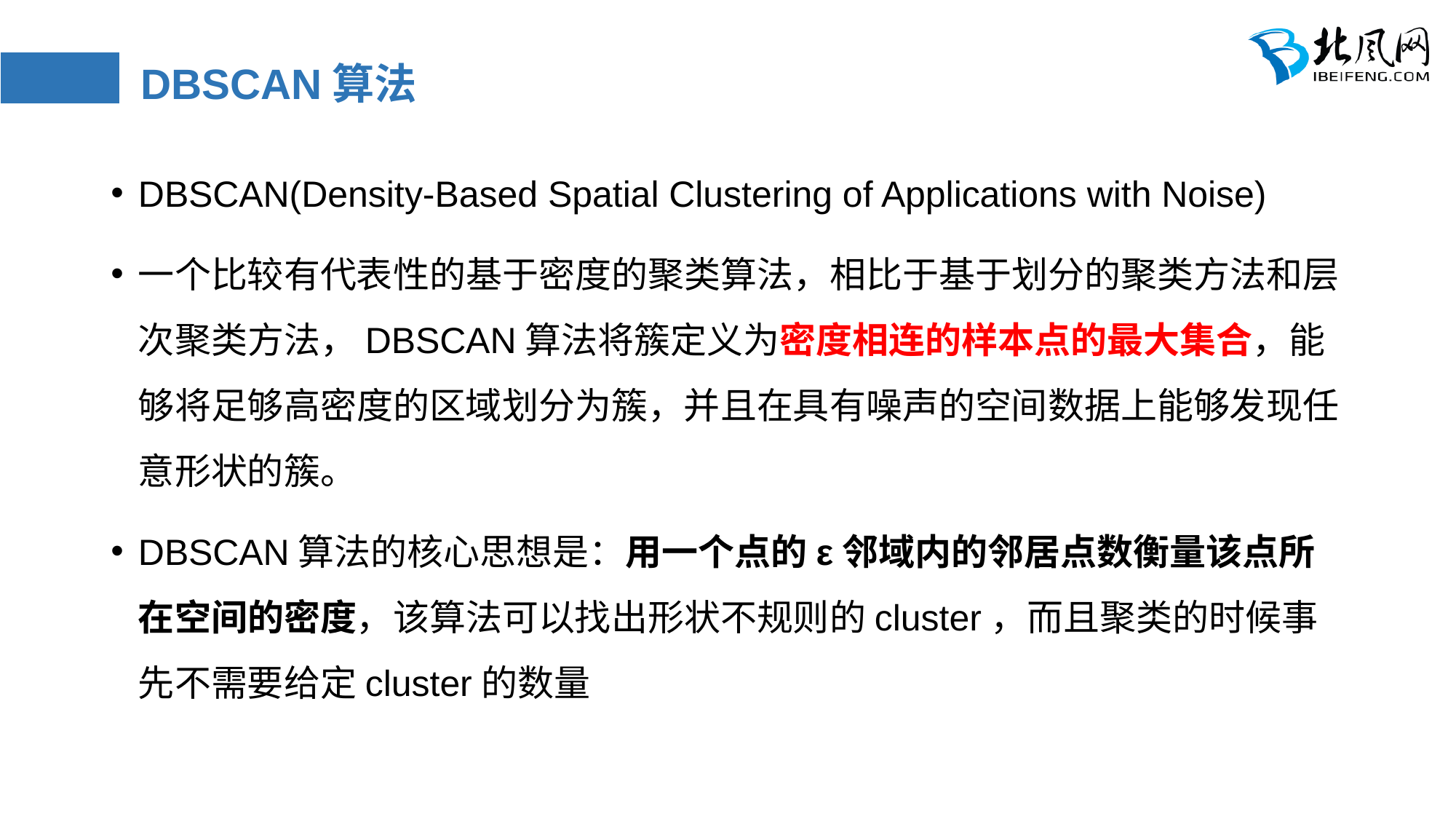

# DBSCAN算法
DBSCAN(Density-Based Spatial Clustering of Applications with Noise)
一个比较有代表性的基于密度的聚类算法，相比于基于划分的聚类方法和层次聚类方法，DBSCAN算法将簇定义为密度相连的样本点的最大集合，能够将足够高密度的区域划分为簇，并且在具有噪声的空间数据上能够发现任意形状的簇。
DBSCAN算法的核心思想是：用一个点的ε邻域内的邻居点数衡量该点所在空间的密度，该算法可以找出形状不规则的cluster，而且聚类的时候事先不需要给定cluster的数量